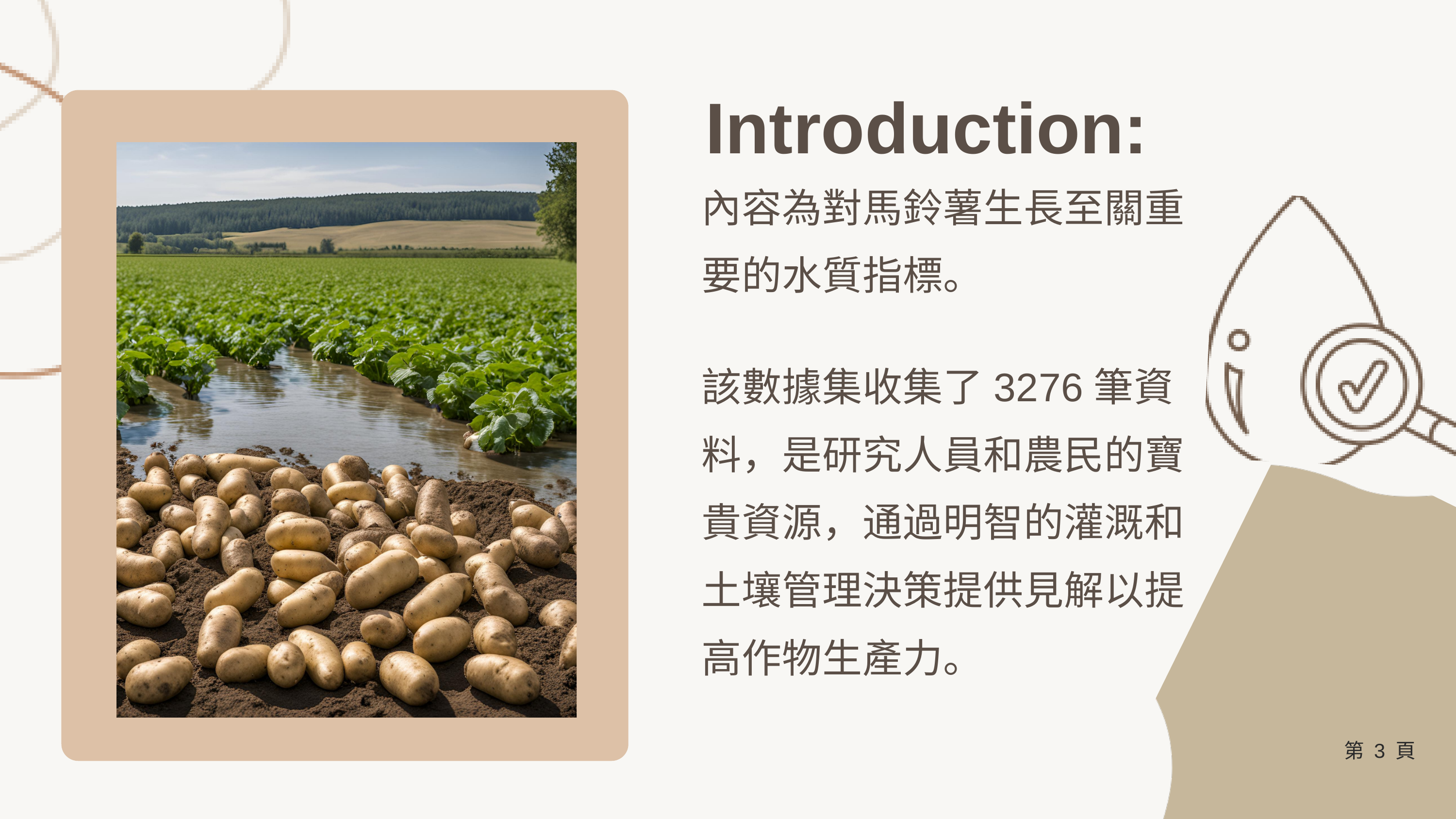

Introduction:

內容為對馬鈴薯生長至關重要的水質指標。

該數據集收集了3276筆資料，是研究人員和農民的寶貴資源，通過明智的灌溉和土壤管理決策提供見解以提高作物生產力。

第 3 頁